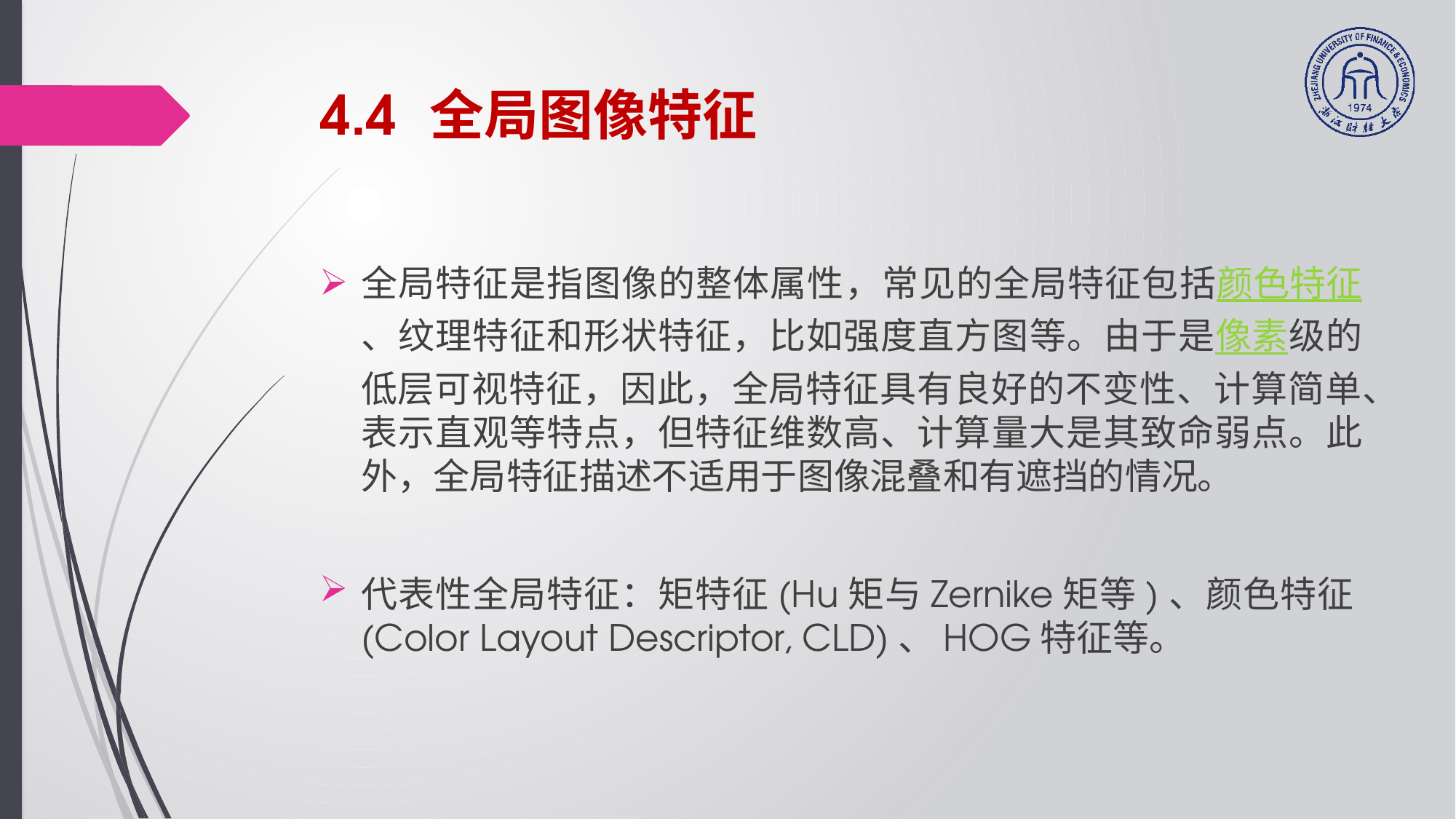

# 4.4 	全局图像特征
全局特征是指图像的整体属性，常见的全局特征包括颜色特征、纹理特征和形状特征，比如强度直方图等。由于是像素级的低层可视特征，因此，全局特征具有良好的不变性、计算简单、表示直观等特点，但特征维数高、计算量大是其致命弱点。此外，全局特征描述不适用于图像混叠和有遮挡的情况。

代表性全局特征：矩特征(Hu矩与Zernike矩等)、颜色特征(Color Layout Descriptor, CLD)、HOG特征等。